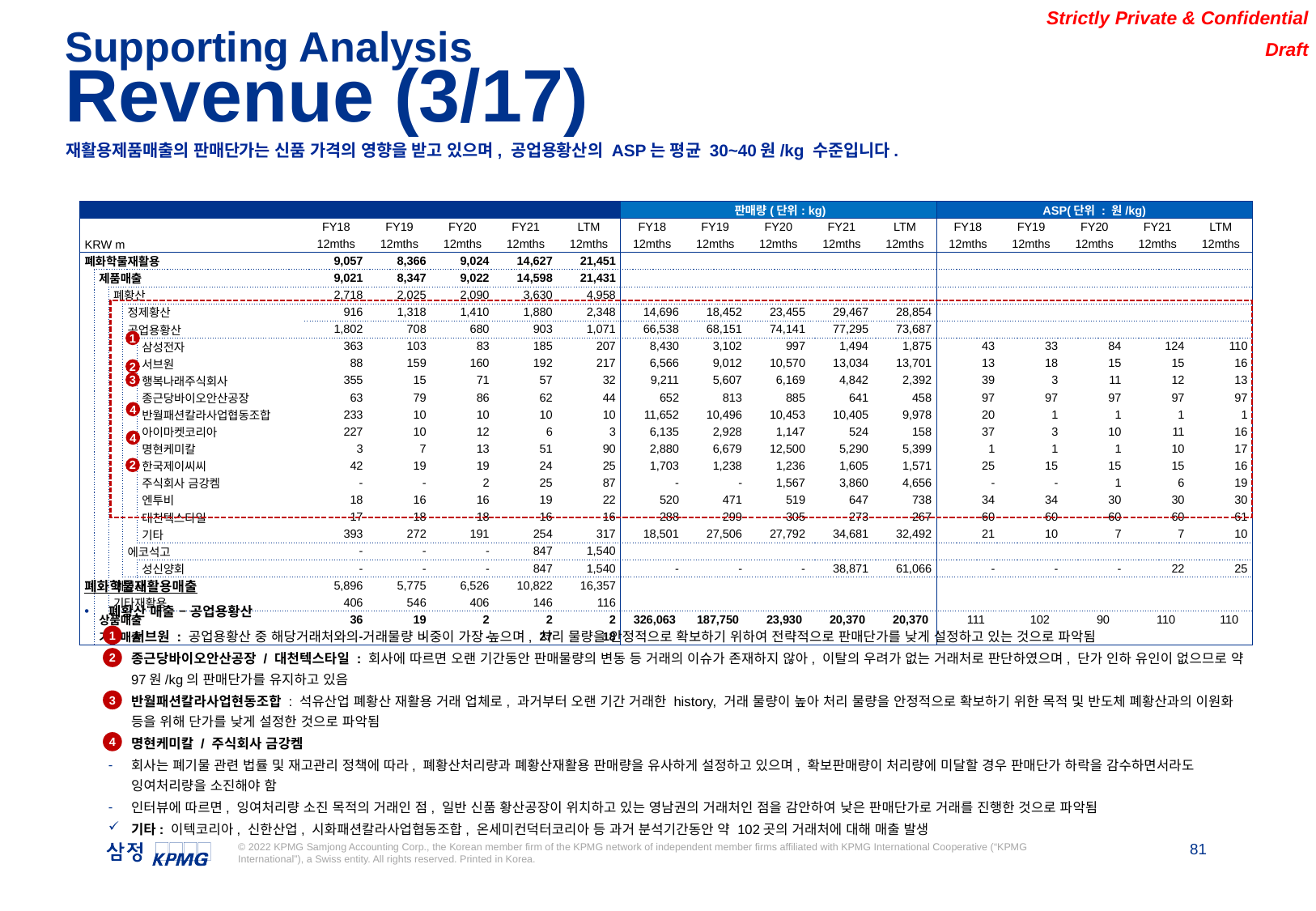

Supporting Analysis
Revenue (3/17)
재활용제품매출의 판매단가는 신품 가격의 영향을 받고 있으며, 공업용황산의 ASP는 평균 30~40원/kg 수준입니다.
|  |  |  |  |  |  |  |  |  |  | 판매량(단위: kg) |  |  |  |  | ASP(단위 : 원/kg) |  |  |  |  |
| --- | --- | --- | --- | --- | --- | --- | --- | --- | --- | --- | --- | --- | --- | --- | --- | --- | --- | --- | --- |
|  |  |  |  |  | FY18 | FY19 | FY20 | FY21 | LTM | FY18 | FY19 | FY20 | FY21 | LTM | FY18 | FY19 | FY20 | FY21 | LTM |
| KRW m |  |  |  |  | 12mths | 12mths | 12mths | 12mths | 12mths | 12mths | 12mths | 12mths | 12mths | 12mths | 12mths | 12mths | 12mths | 12mths | 12mths |
| 폐화학물재활용 |  |  |  |  | 9,057 | 8,366 | 9,024 | 14,627 | 21,451 |  |  |  |  |  |  |  |  |  |  |
|  | 제품매출 |  |  |  | 9,021 | 8,347 | 9,022 | 14,598 | 21,431 |  |  |  |  |  |  |  |  |  |  |
|  |  | 폐황산 |  |  | 2,718 | 2,025 | 2,090 | 3,630 | 4,958 |  |  |  |  |  |  |  |  |  |  |
|  |  |  | 정제황산 |  | 916 | 1,318 | 1,410 | 1,880 | 2,348 | 14,696 | 18,452 | 23,455 | 29,467 | 28,854 |  |  |  |  |  |
|  |  |  | 공업용황산 |  | 1,802 | 708 | 680 | 903 | 1,071 | 66,538 | 68,151 | 74,141 | 77,295 | 73,687 |  |  |  |  |  |
|  |  |  |  | 삼성전자 | 363 | 103 | 83 | 185 | 207 | 8,430 | 3,102 | 997 | 1,494 | 1,875 | 43 | 33 | 84 | 124 | 110 |
|  |  |  |  | 서브원 | 88 | 159 | 160 | 192 | 217 | 6,566 | 9,012 | 10,570 | 13,034 | 13,701 | 13 | 18 | 15 | 15 | 16 |
|  |  |  |  | 행복나래주식회사 | 355 | 15 | 71 | 57 | 32 | 9,211 | 5,607 | 6,169 | 4,842 | 2,392 | 39 | 3 | 11 | 12 | 13 |
|  |  |  |  | 종근당바이오안산공장 | 63 | 79 | 86 | 62 | 44 | 652 | 813 | 885 | 641 | 458 | 97 | 97 | 97 | 97 | 97 |
|  |  |  |  | 반월패션칼라사업협동조합 | 233 | 10 | 10 | 10 | 10 | 11,652 | 10,496 | 10,453 | 10,405 | 9,978 | 20 | 1 | 1 | 1 | 1 |
|  |  |  |  | 아이마켓코리아 | 227 | 10 | 12 | 6 | 3 | 6,135 | 2,928 | 1,147 | 524 | 158 | 37 | 3 | 10 | 11 | 16 |
|  |  |  |  | 명현케미칼 | 3 | 7 | 13 | 51 | 90 | 2,880 | 6,679 | 12,500 | 5,290 | 5,399 | 1 | 1 | 1 | 10 | 17 |
|  |  |  |  | 한국제이씨씨 | 42 | 19 | 19 | 24 | 25 | 1,703 | 1,238 | 1,236 | 1,605 | 1,571 | 25 | 15 | 15 | 15 | 16 |
|  |  |  |  | 주식회사 금강켐 | - | - | 2 | 25 | 87 | - | - | 1,567 | 3,860 | 4,656 | - | - | 1 | 6 | 19 |
|  |  |  |  | 엔투비 | 18 | 16 | 16 | 19 | 22 | 520 | 471 | 519 | 647 | 738 | 34 | 34 | 30 | 30 | 30 |
|  |  |  |  | 대천텍스타일 | 17 | 18 | 18 | 16 | 16 | 288 | 299 | 305 | 273 | 267 | 60 | 60 | 60 | 60 | 61 |
|  |  |  |  | 기타 | 393 | 272 | 191 | 254 | 317 | 18,501 | 27,506 | 27,792 | 34,681 | 32,492 | 21 | 10 | 7 | 7 | 10 |
|  |  |  | 에코석고 |  | - | - | - | 847 | 1,540 |  |  |  |  |  |  |  |  |  |  |
|  |  |  |  | 성신양회 | - | - | - | 847 | 1,540 | - | - | - | 38,871 | 61,066 | - | - | - | 22 | 25 |
|  |  | 폐인산 |  |  | 5,896 | 5,775 | 6,526 | 10,822 | 16,357 |  |  |  |  |  |  |  |  |  |  |
|  |  | 기타재활용 |  |  | 406 | 546 | 406 | 146 | 116 |  |  |  |  |  |  |  |  |  |  |
|  | 상품매출 |  |  |  | 36 | 19 | 2 | 2 | 2 | 326,063 | 187,750 | 23,930 | 20,370 | 20,370 | 111 | 102 | 90 | 110 | 110 |
|  | 기타매출 |  |  |  | - | - | - | 27 | 18 |  |  |  |  |  |  |  |  |  |  |

1
2
3
4
4
2
폐화학물재활용매출
폐황산 매출 – 공업용황산
서브원 : 공업용황산 중 해당거래처와의 거래물량 비중이 가장 높으며, 처리 물량을 안정적으로 확보하기 위하여 전략적으로 판매단가를 낮게 설정하고 있는 것으로 파악됨
종근당바이오안산공장 / 대천텍스타일 : 회사에 따르면 오랜 기간동안 판매물량의 변동 등 거래의 이슈가 존재하지 않아, 이탈의 우려가 없는 거래처로 판단하였으며, 단가 인하 유인이 없으므로 약 97원/kg의 판매단가를 유지하고 있음
반월패션칼라사업현동조합 : 석유산업 폐황산 재활용 거래 업체로, 과거부터 오랜 기간 거래한 history, 거래 물량이 높아 처리 물량을 안정적으로 확보하기 위한 목적 및 반도체 폐황산과의 이원화 등을 위해 단가를 낮게 설정한 것으로 파악됨
명현케미칼 / 주식회사 금강켐
회사는 폐기물 관련 법률 및 재고관리 정책에 따라, 폐황산처리량과 폐황산재활용 판매량을 유사하게 설정하고 있으며, 확보판매량이 처리량에 미달할 경우 판매단가 하락을 감수하면서라도 잉여처리량을 소진해야 함
인터뷰에 따르면, 잉여처리량 소진 목적의 거래인 점, 일반 신품 황산공장이 위치하고 있는 영남권의 거래처인 점을 감안하여 낮은 판매단가로 거래를 진행한 것으로 파악됨
기타: 이텍코리아, 신한산업, 시화패션칼라사업협동조합, 온세미컨덕터코리아 등 과거 분석기간동안 약 102곳의 거래처에 대해 매출 발생
1
2
3
4